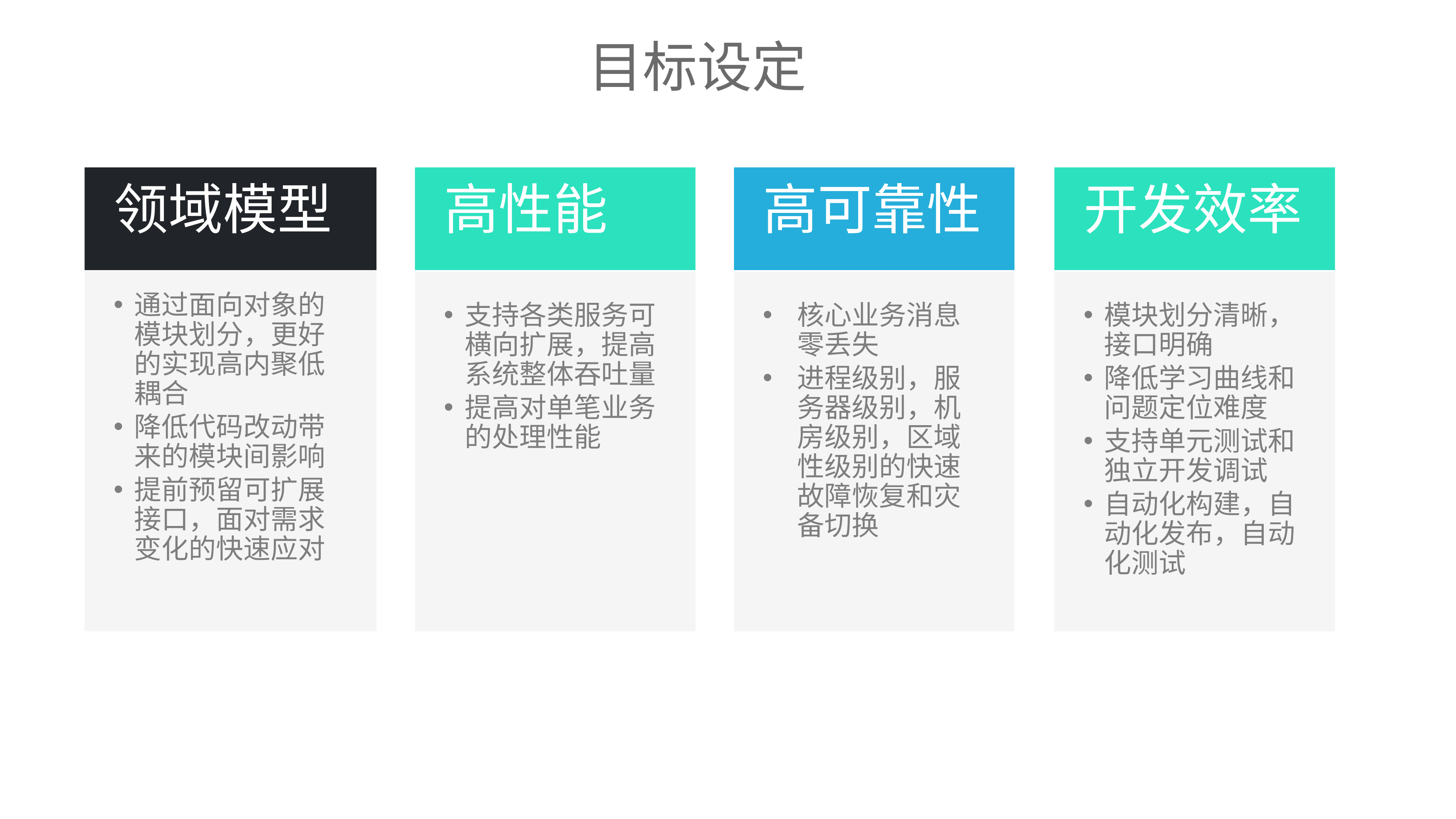

目标设定
领域模型
高性能
高可靠性
开发效率
通过面向对象的模块划分，更好的实现高内聚低耦合
降低代码改动带来的模块间影响
提前预留可扩展接口，面对需求变化的快速应对
支持各类服务可横向扩展，提高系统整体吞吐量
提高对单笔业务的处理性能
核心业务消息零丢失
进程级别，服务器级别，机房级别，区域性级别的快速故障恢复和灾备切换
模块划分清晰，接口明确
降低学习曲线和问题定位难度
支持单元测试和独立开发调试
自动化构建，自动化发布，自动化测试